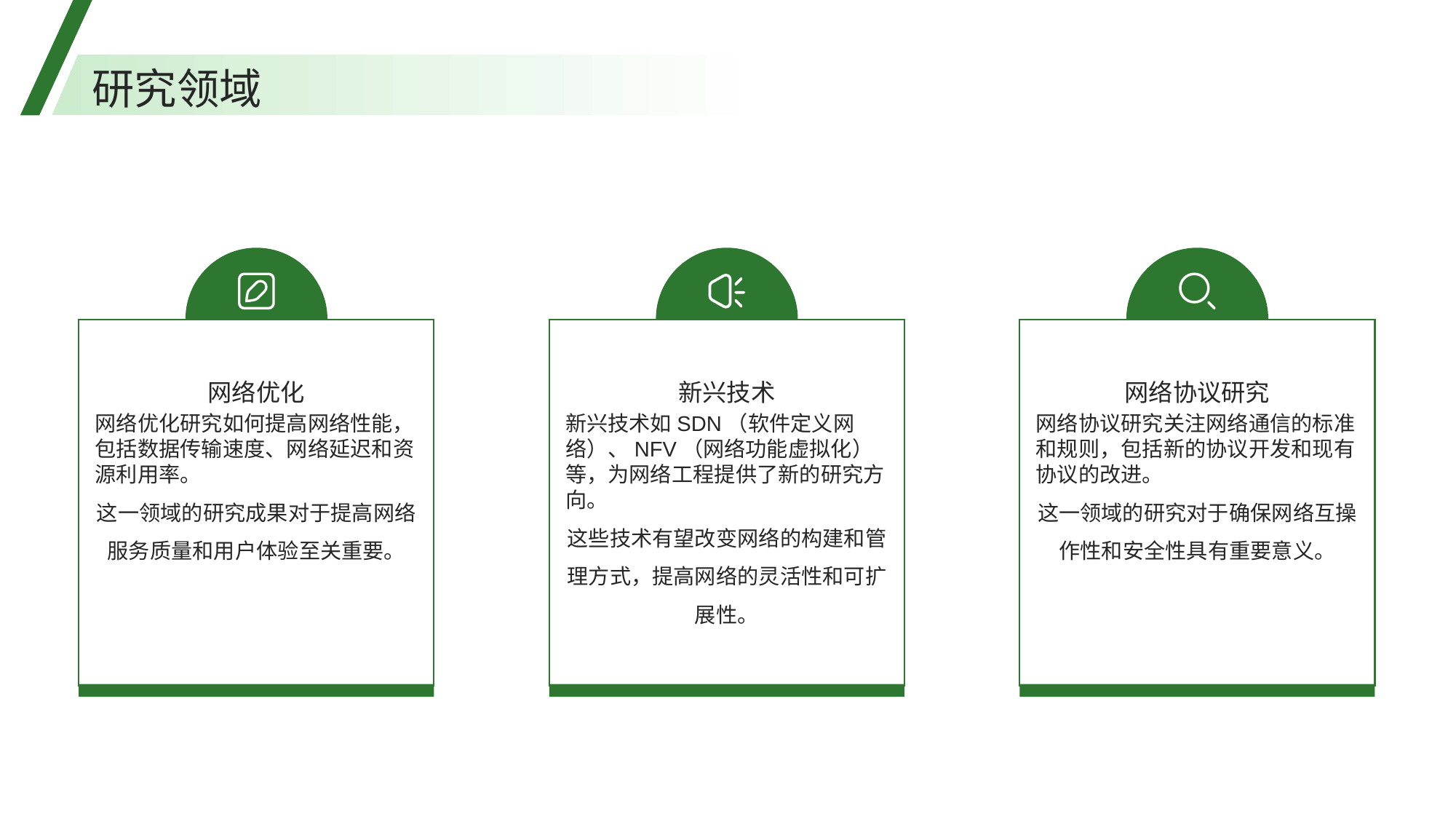

研究领域

新兴技术
网络协议研究
网络优化
网络优化研究如何提高网络性能，包括数据传输速度、网络延迟和资源利用率。
这一领域的研究成果对于提高网络服务质量和用户体验至关重要。
新兴技术如SDN（软件定义网络）、NFV（网络功能虚拟化）等，为网络工程提供了新的研究方向。
这些技术有望改变网络的构建和管理方式，提高网络的灵活性和可扩展性。
网络协议研究关注网络通信的标准和规则，包括新的协议开发和现有协议的改进。
这一领域的研究对于确保网络互操作性和安全性具有重要意义。